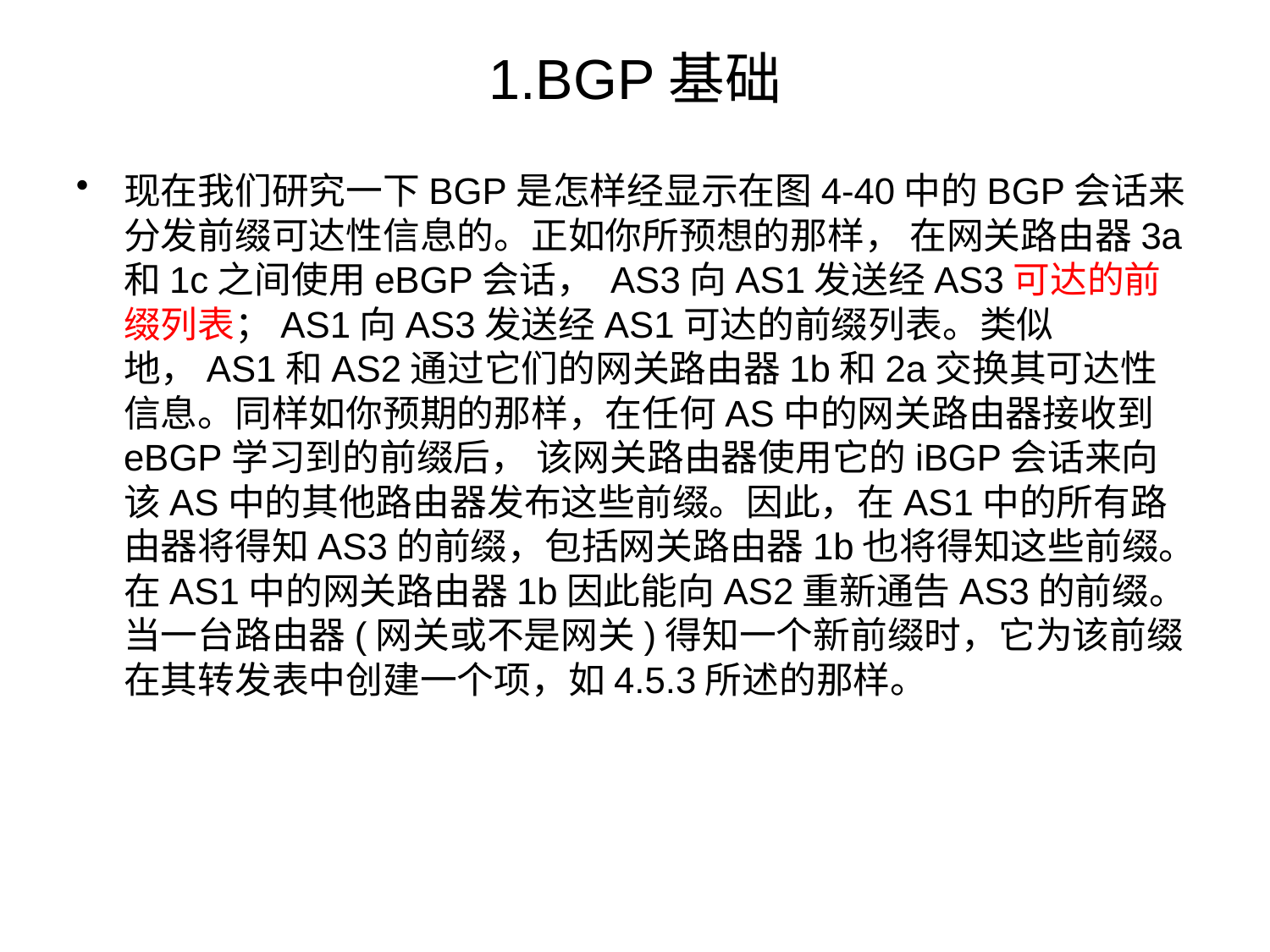

# 1.BGP基础
现在我们研究一下BGP是怎样经显示在图4-40中的BGP会话来分发前缀可达性信息的。正如你所预想的那样， 在网关路由器3a和1c之间使用eBGP会话， AS3向AS1发送经AS3可达的前缀列表；AS1向AS3发送经AS1可达的前缀列表。类似地，AS1和AS2通过它们的网关路由器1b和2a交换其可达性信息。同样如你预期的那样，在任何AS中的网关路由器接收到eBGP学习到的前缀后， 该网关路由器使用它的iBGP会话来向该AS中的其他路由器发布这些前缀。因此，在AS1中的所有路由器将得知AS3的前缀，包括网关路由器1b也将得知这些前缀。在AS1中的网关路由器1b因此能向AS2重新通告AS3的前缀。当一台路由器(网关或不是网关)得知一个新前缀时，它为该前缀在其转发表中创建一个项，如4.5.3所述的那样。